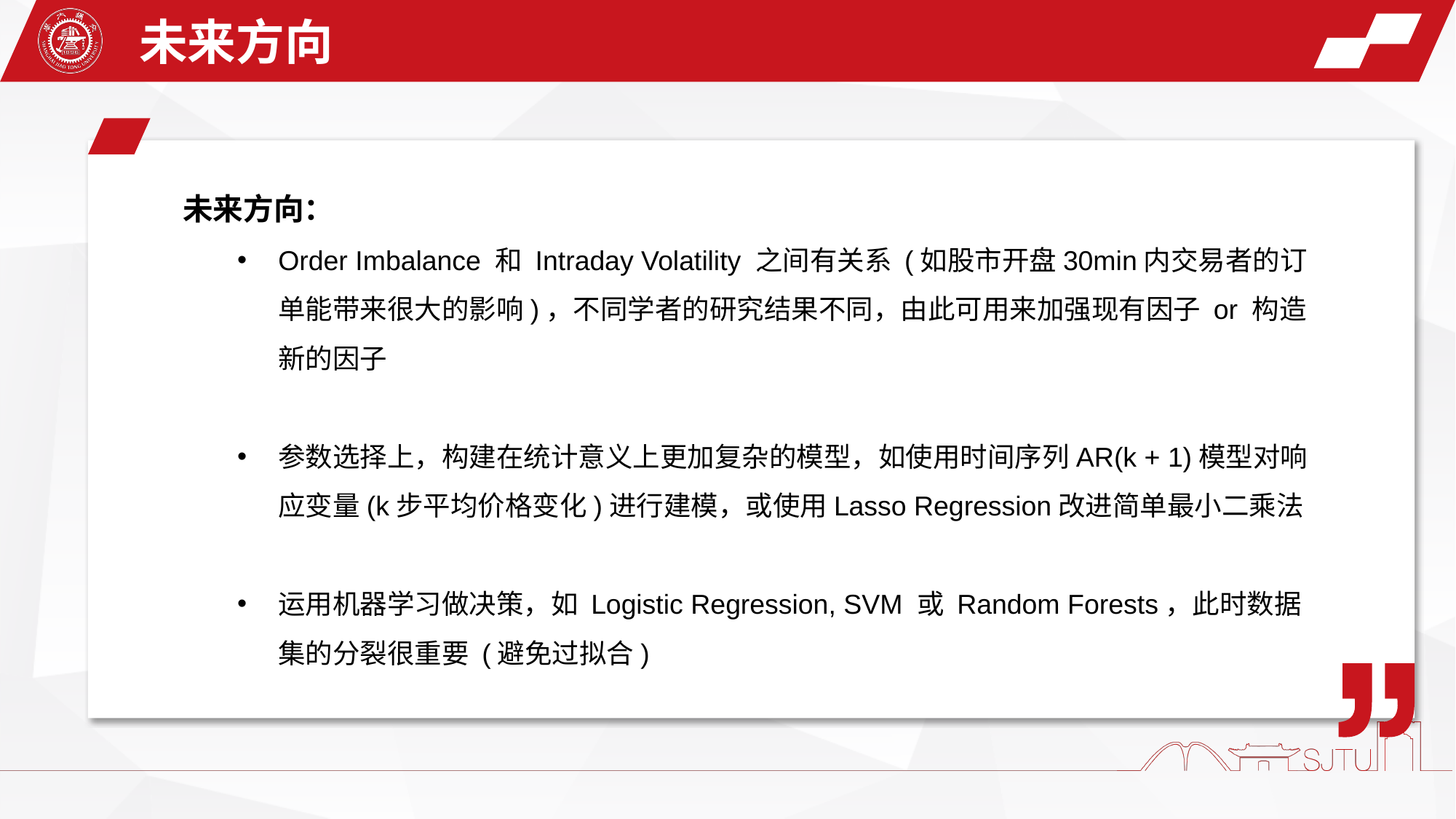

未来方向

未来方向：
Order Imbalance 和 Intraday Volatility 之间有关系 (如股市开盘30min内交易者的订单能带来很大的影响)，不同学者的研究结果不同，由此可用来加强现有因子 or 构造新的因子

参数选择上，构建在统计意义上更加复杂的模型，如使用时间序列AR(k + 1)模型对响应变量(k步平均价格变化)进行建模，或使用Lasso Regression改进简单最小二乘法

运用机器学习做决策，如 Logistic Regression, SVM 或 Random Forests，此时数据集的分裂很重要 (避免过拟合)